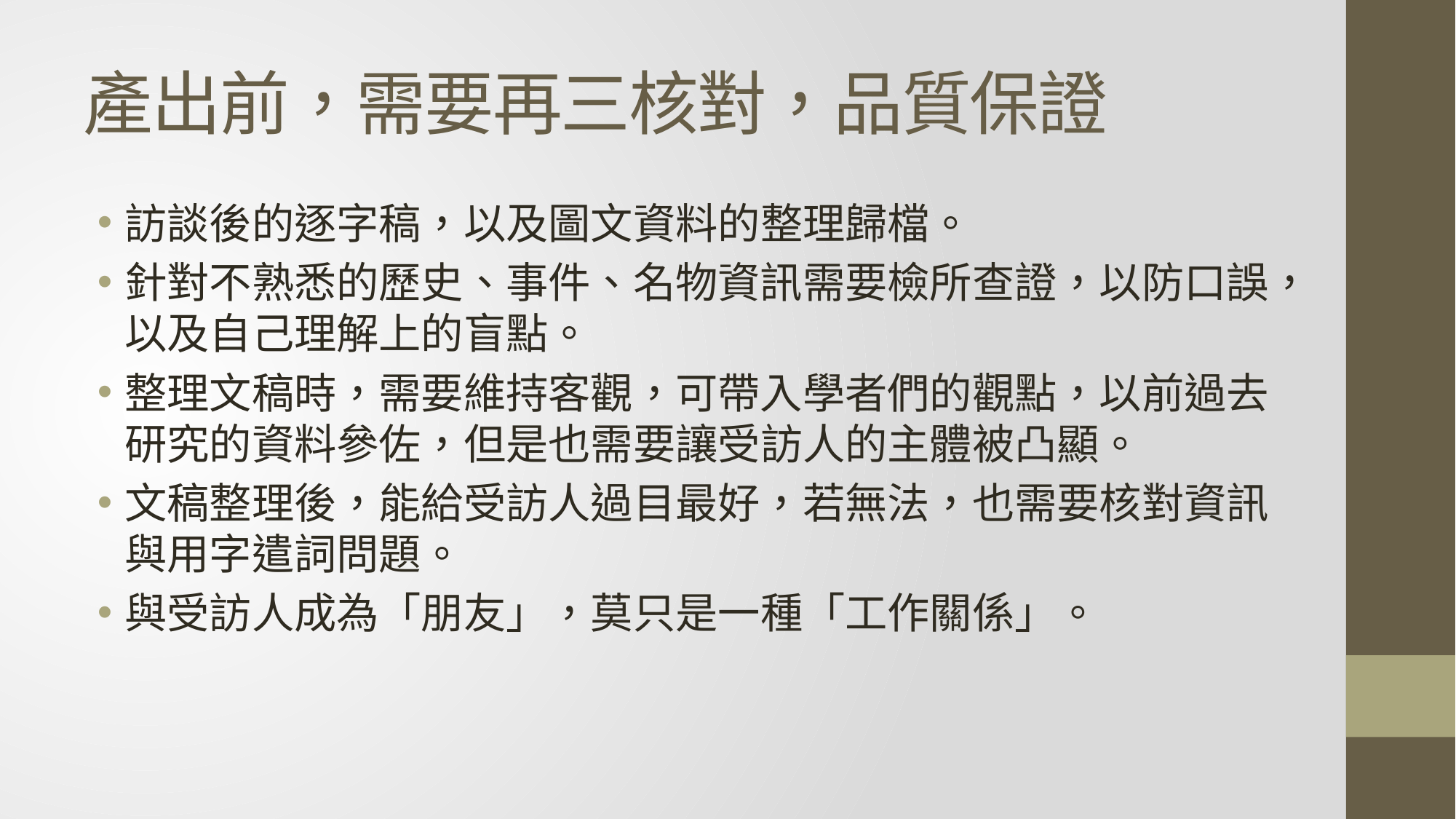

# 產出前，需要再三核對，品質保證
訪談後的逐字稿，以及圖文資料的整理歸檔。
針對不熟悉的歷史、事件、名物資訊需要檢所查證，以防口誤，以及自己理解上的盲點。
整理文稿時，需要維持客觀，可帶入學者們的觀點，以前過去研究的資料參佐，但是也需要讓受訪人的主體被凸顯。
文稿整理後，能給受訪人過目最好，若無法，也需要核對資訊與用字遣詞問題。
與受訪人成為「朋友」，莫只是一種「工作關係」。